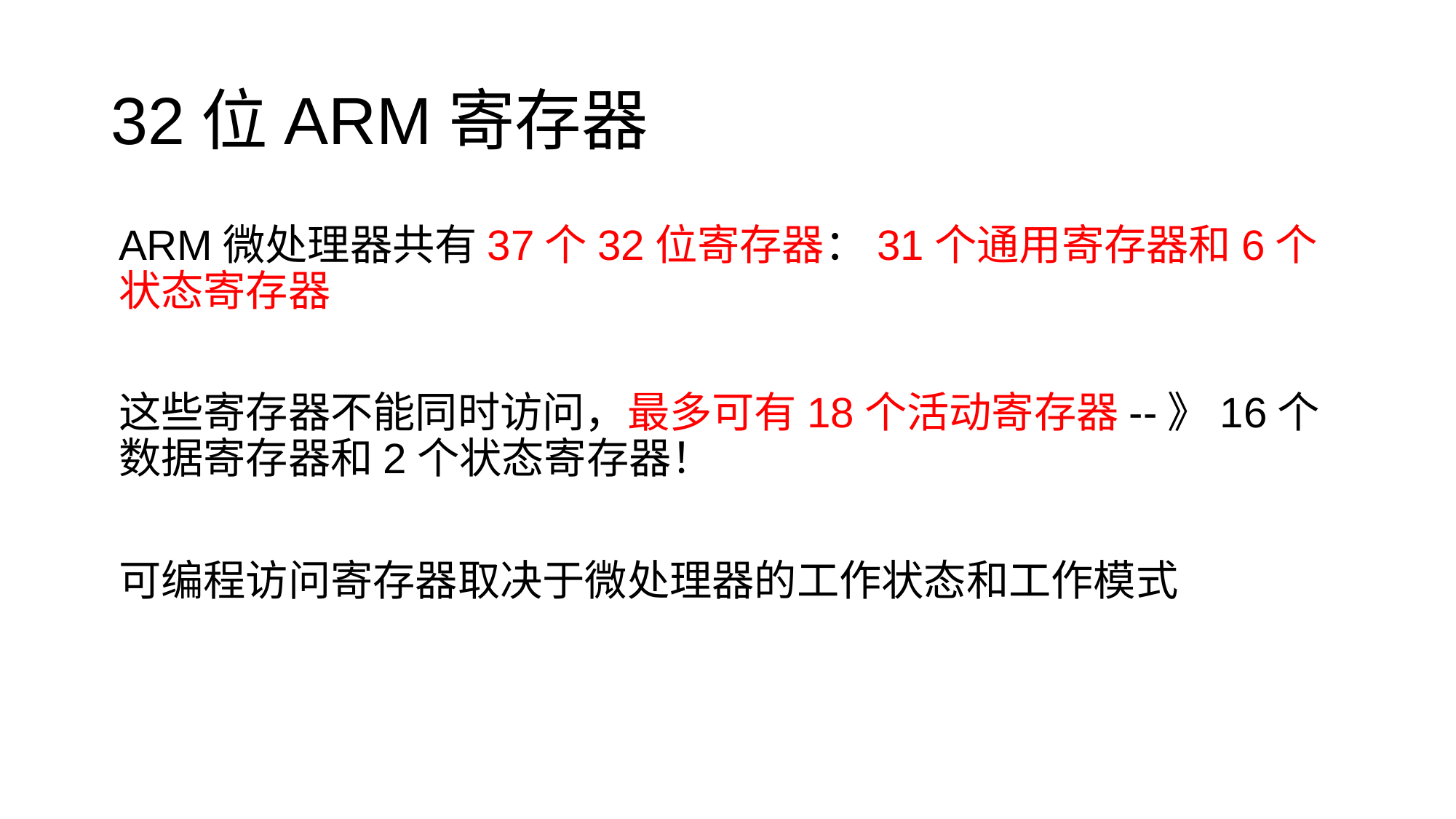

# 32位ARM寄存器
ARM微处理器共有37个32位寄存器：31个通用寄存器和6个状态寄存器

这些寄存器不能同时访问，最多可有18个活动寄存器--》16个数据寄存器和2个状态寄存器！

可编程访问寄存器取决于微处理器的工作状态和工作模式